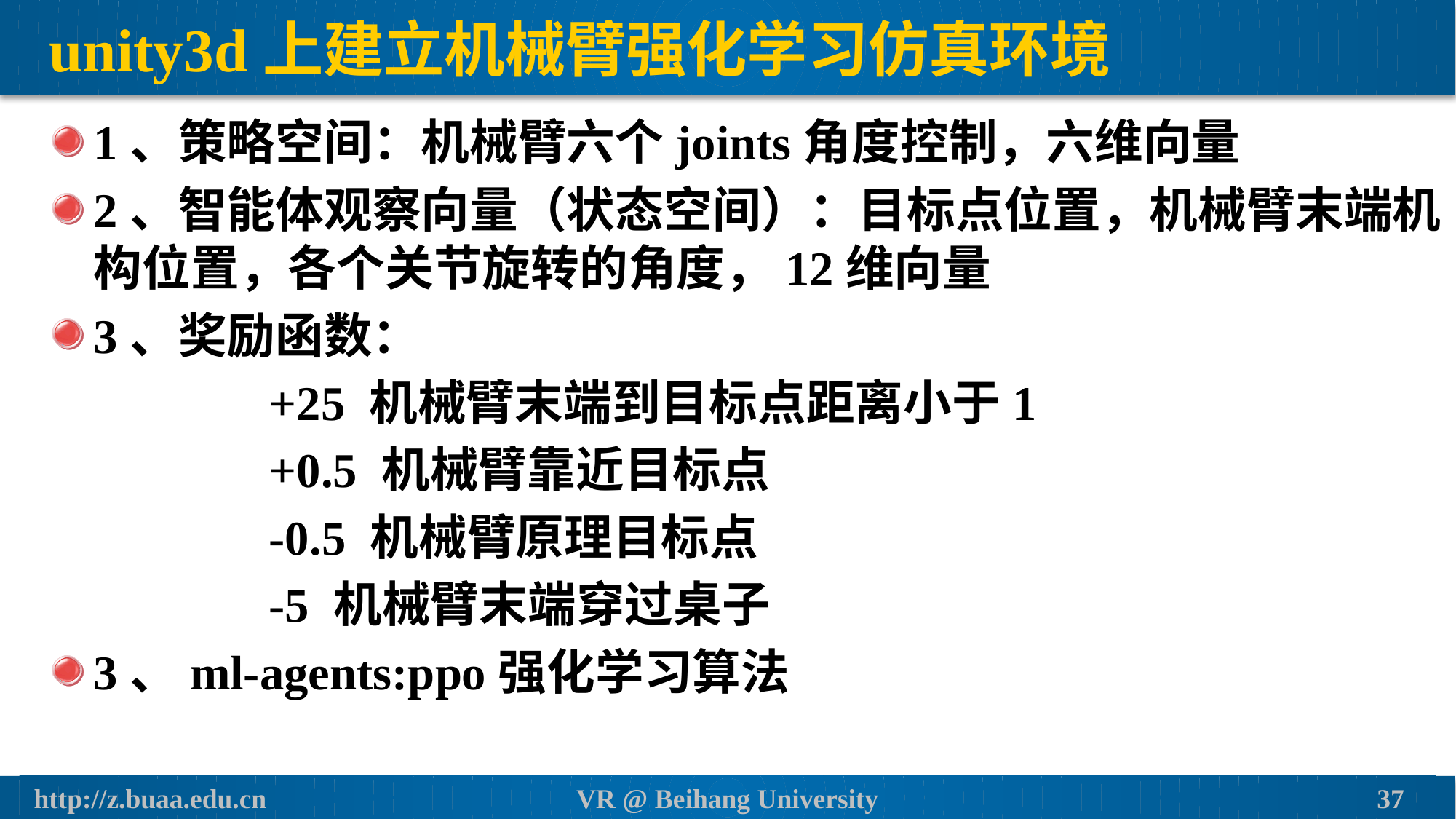

# unity3d上建立机械臂强化学习仿真环境
1、策略空间：机械臂六个joints角度控制，六维向量
2、智能体观察向量（状态空间）：目标点位置，机械臂末端机构位置，各个关节旋转的角度，12维向量
3、奖励函数：
		+25 机械臂末端到目标点距离小于1
		+0.5 机械臂靠近目标点
		-0.5 机械臂原理目标点
		-5 机械臂末端穿过桌子
3、ml-agents:ppo强化学习算法